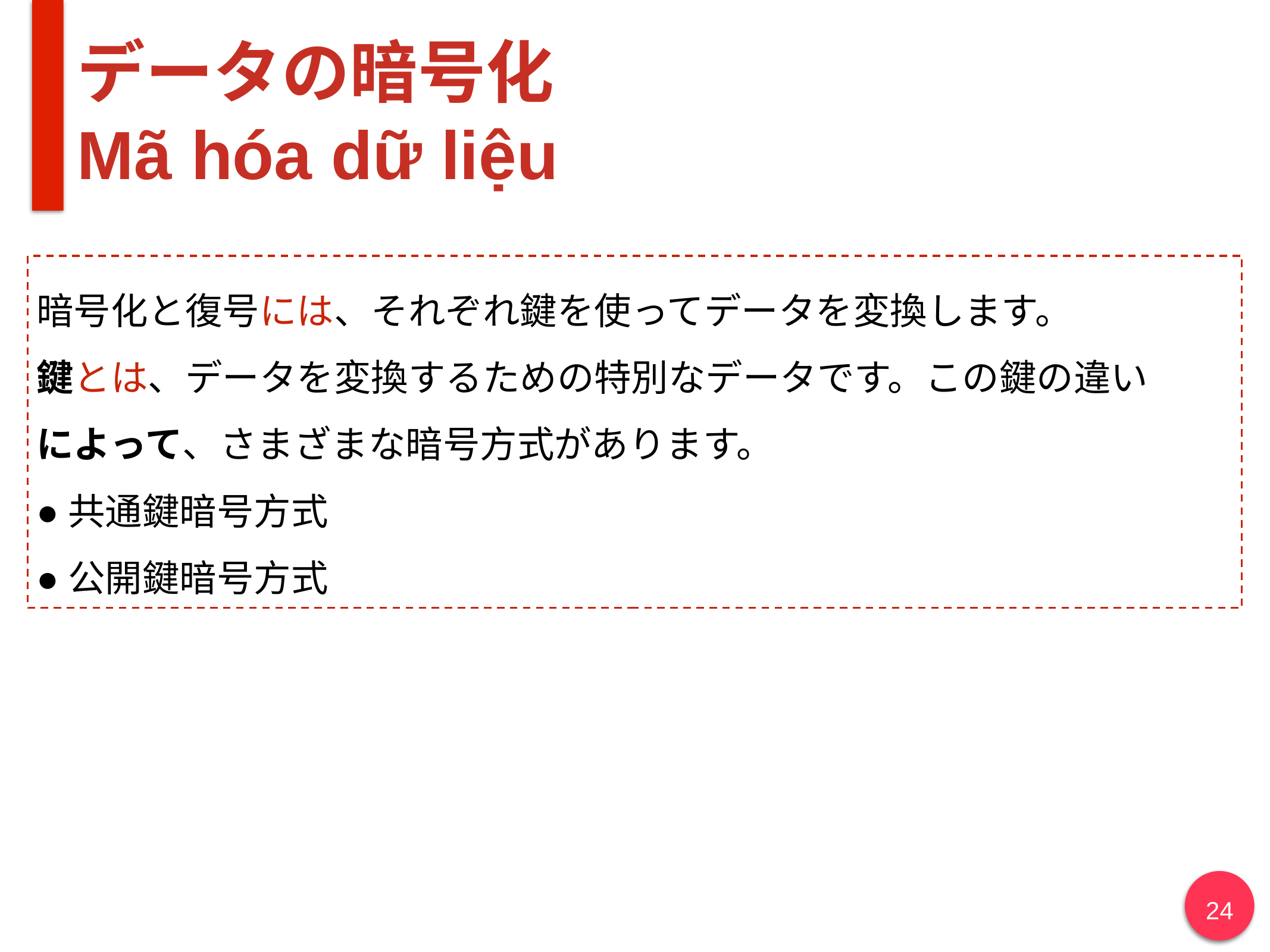

# データの暗号化
Mã hóa dữ liệu
暗号化と復号には、それぞれ鍵を使ってデータを変換します。
鍵とは、データを変換するための特別なデータです。この鍵の違い
によって、さまざまな暗号方式があります。
●共通鍵暗号方式
●公開鍵暗号方式

24